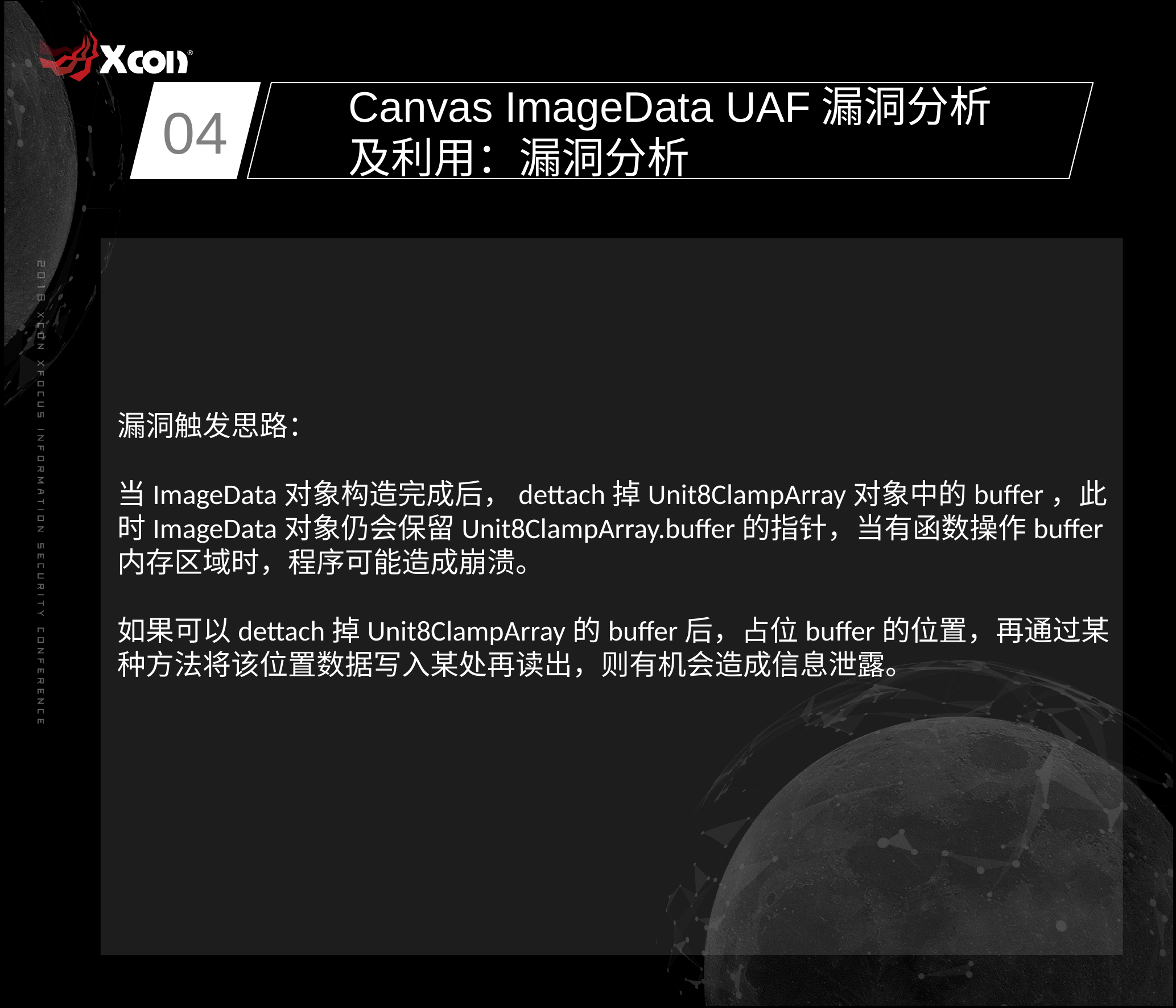

04
Canvas ImageData UAF漏洞分析及利用：漏洞分析

漏洞触发思路：

当ImageData对象构造完成后，dettach掉Unit8ClampArray对象中的buffer，此时ImageData对象仍会保留Unit8ClampArray.buffer的指针，当有函数操作buffer内存区域时，程序可能造成崩溃。

如果可以dettach掉Unit8ClampArray的buffer后，占位buffer的位置，再通过某种方法将该位置数据写入某处再读出，则有机会造成信息泄露。